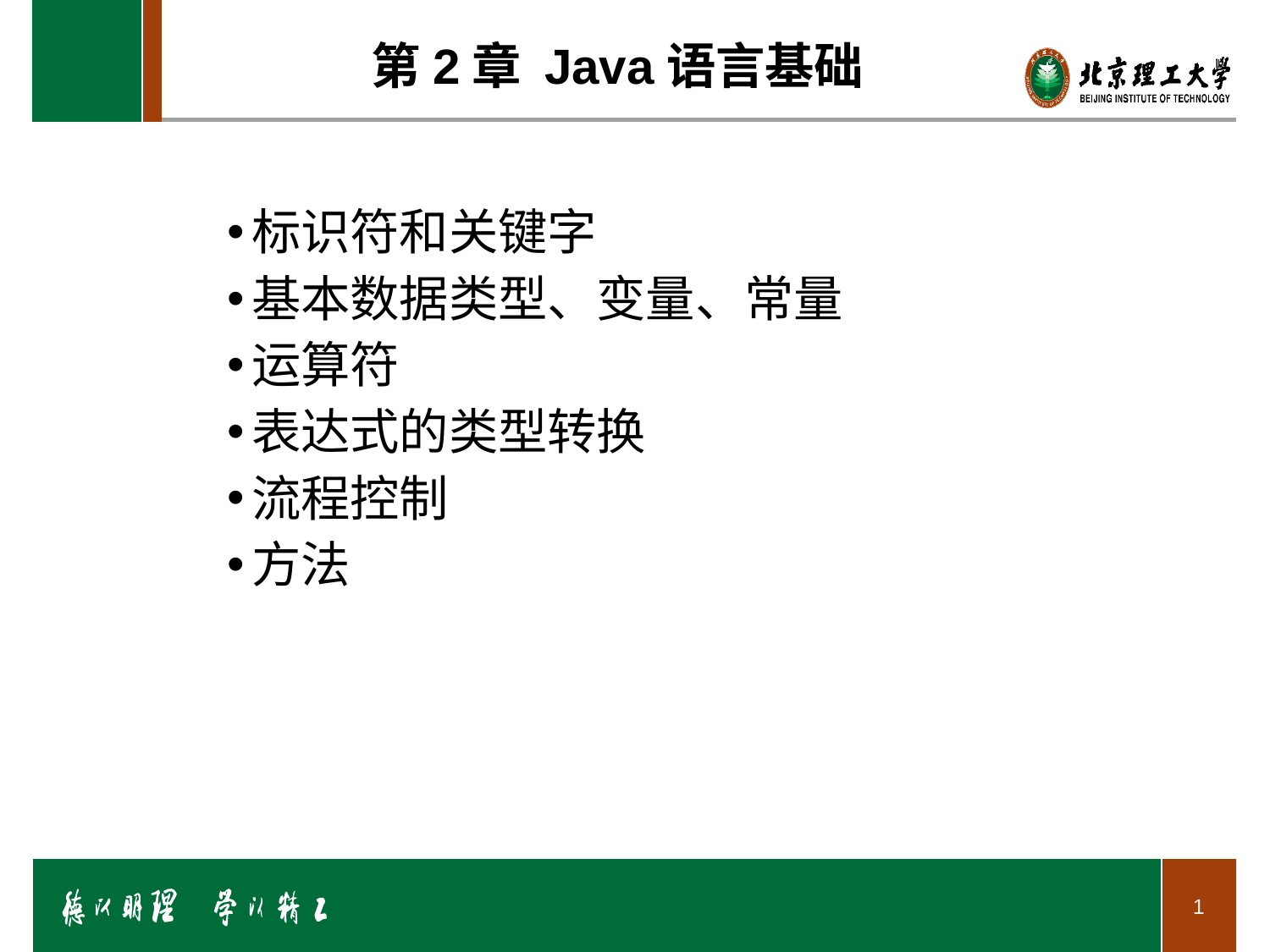

# 第2章 Java语言基础
标识符和关键字
基本数据类型、变量、常量
运算符
表达式的类型转换
流程控制
方法